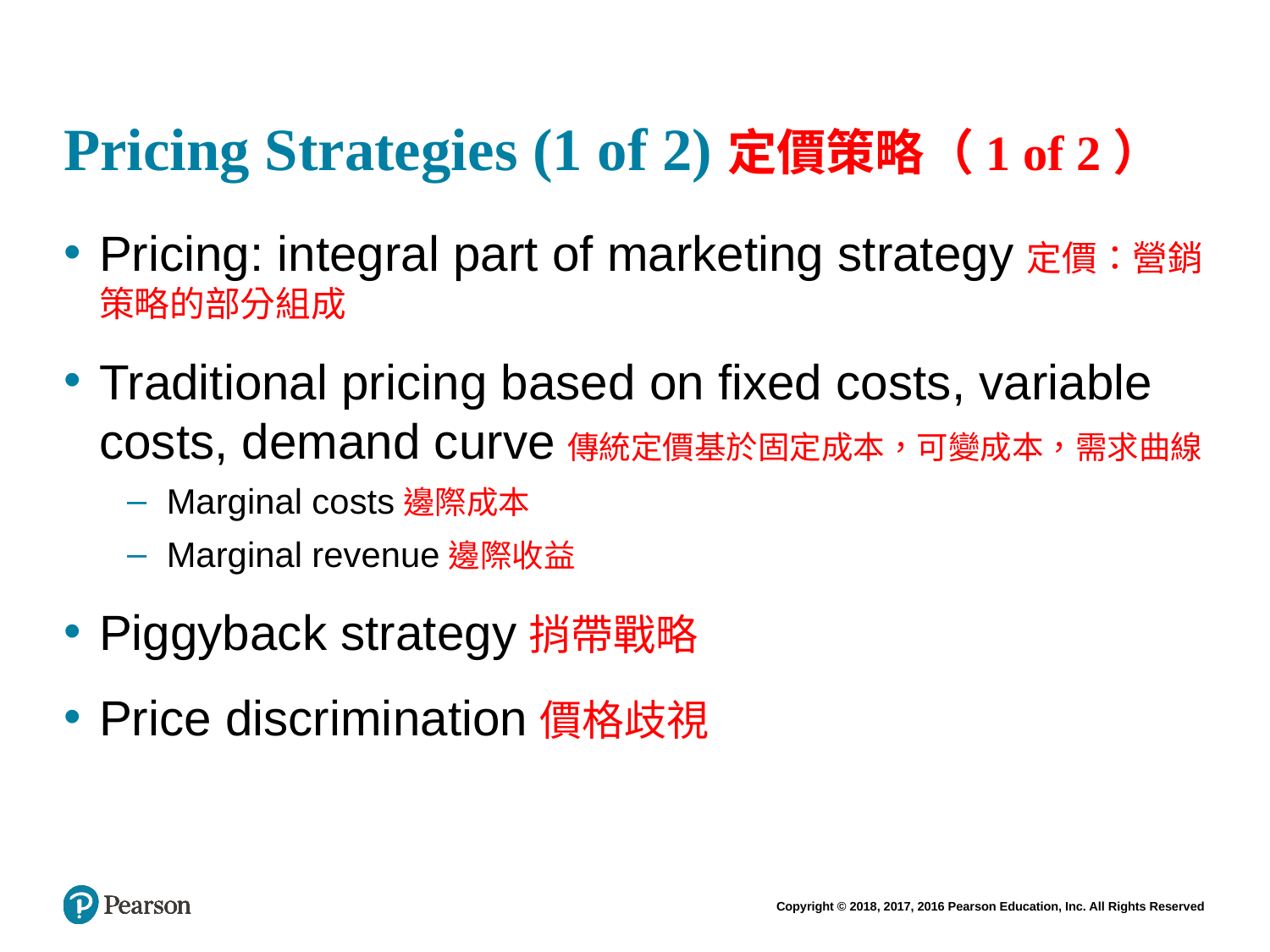

# Pricing Strategies (1 of 2)定價策略（1 of 2）
Pricing: integral part of marketing strategy定價：營銷策略的部分組成
Traditional pricing based on fixed costs, variable costs, demand curve傳統定價基於固定成本，可變成本，需求曲線
Marginal costs邊際成本
Marginal revenue邊際收益
Piggyback strategy捎帶戰略
Price discrimination價格歧視